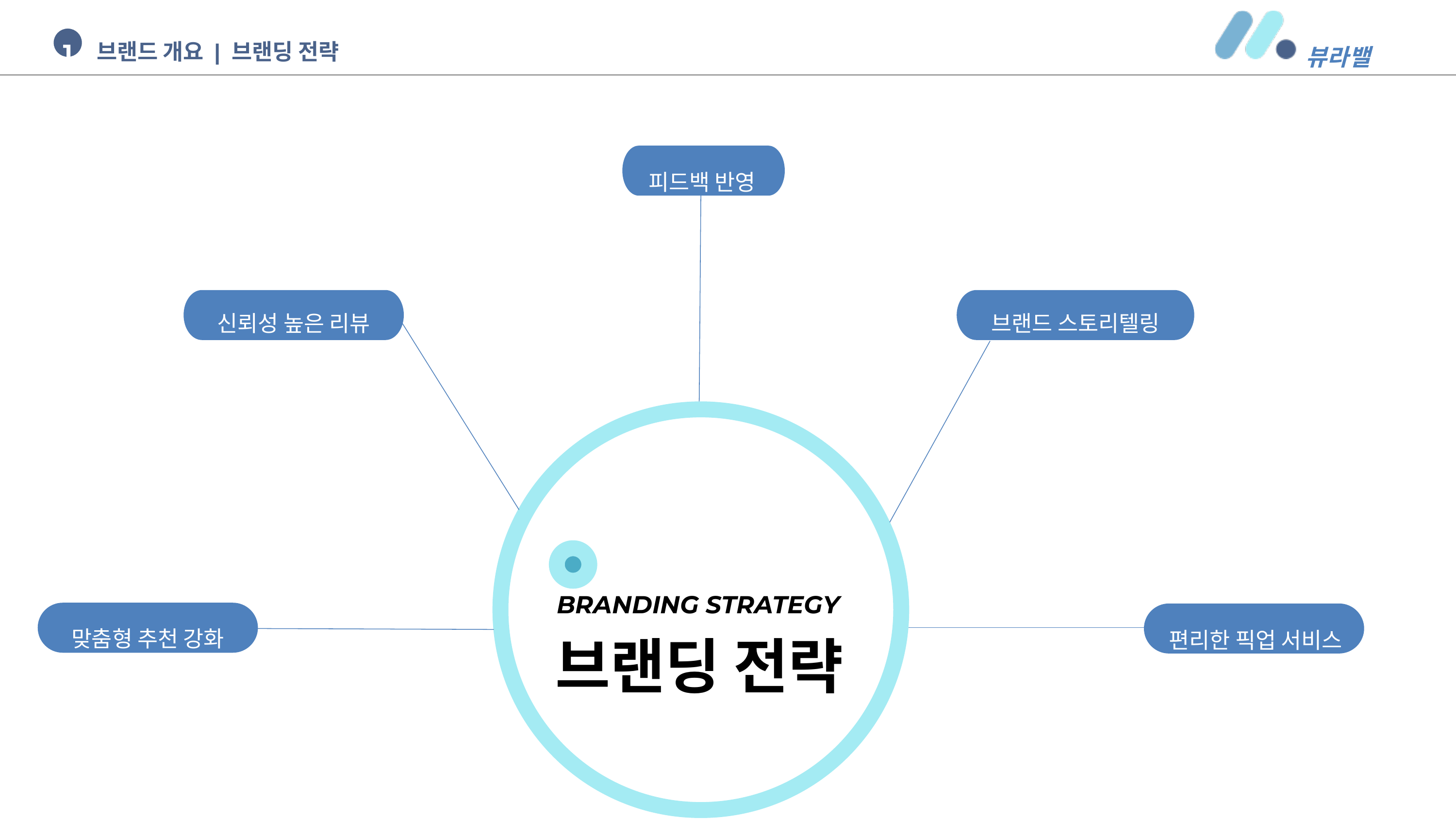

1

브랜드 개요 | 브랜딩 전략
뷰라밸

피드백 반영

신뢰성 높은 리뷰
브랜드 스토리텔링

BRANDING STRATEGY

브랜딩 전략
맞춤형 추천 강화
편리한 픽업 서비스